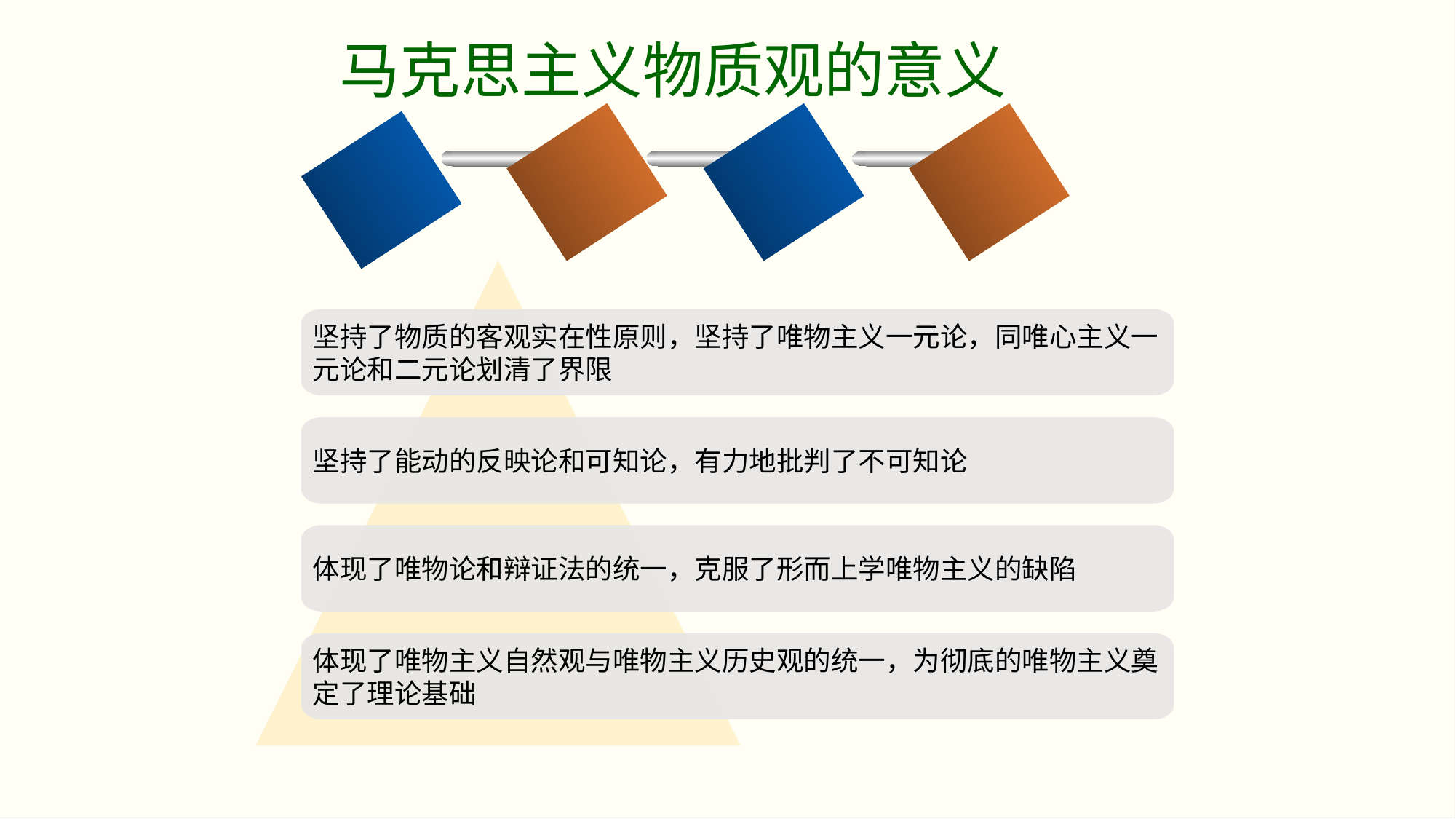

马克思主义物质观的意义

坚持了物质的客观实在性原则，坚持了唯物主义一元论，同唯心主义一元论和二元论划清了界限
坚持了能动的反映论和可知论，有力地批判了不可知论
体现了唯物论和辩证法的统一，克服了形而上学唯物主义的缺陷
体现了唯物主义自然观与唯物主义历史观的统一，为彻底的唯物主义奠定了理论基础